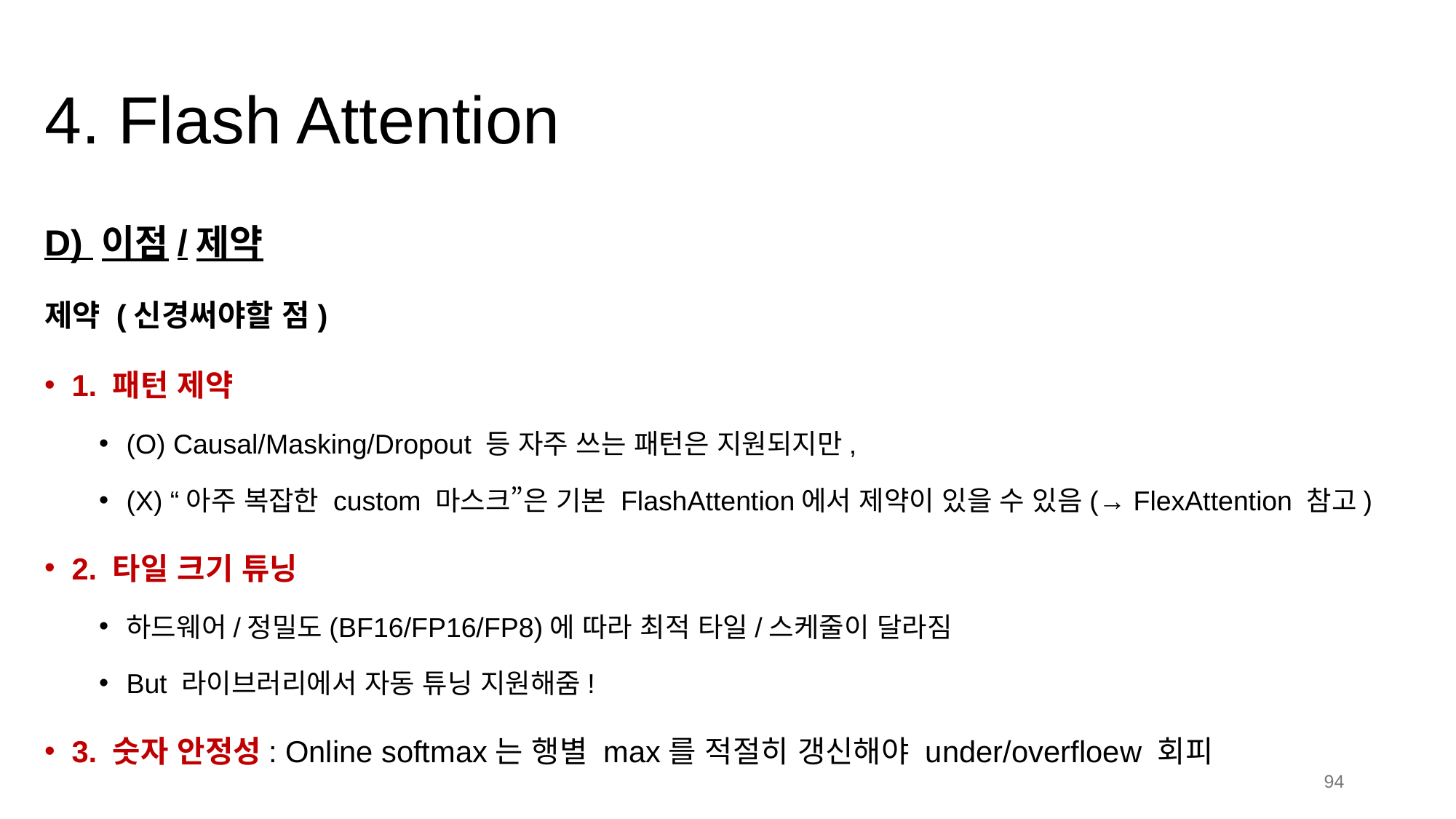

# 4. Flash Attention
D) 이점/제약
제약 (신경써야할 점)
1. 패턴 제약
(O) Causal/Masking/Dropout 등 자주 쓰는 패턴은 지원되지만,
(X) “아주 복잡한 custom 마스크”은 기본 FlashAttention에서 제약이 있을 수 있음(→ FlexAttention 참고)
2. 타일 크기 튜닝
하드웨어/정밀도(BF16/FP16/FP8)에 따라 최적 타일/스케줄이 달라짐
But 라이브러리에서 자동 튜닝 지원해줌!
3. 숫자 안정성: Online softmax는 행별 max를 적절히 갱신해야 under/overfloew 회피

94